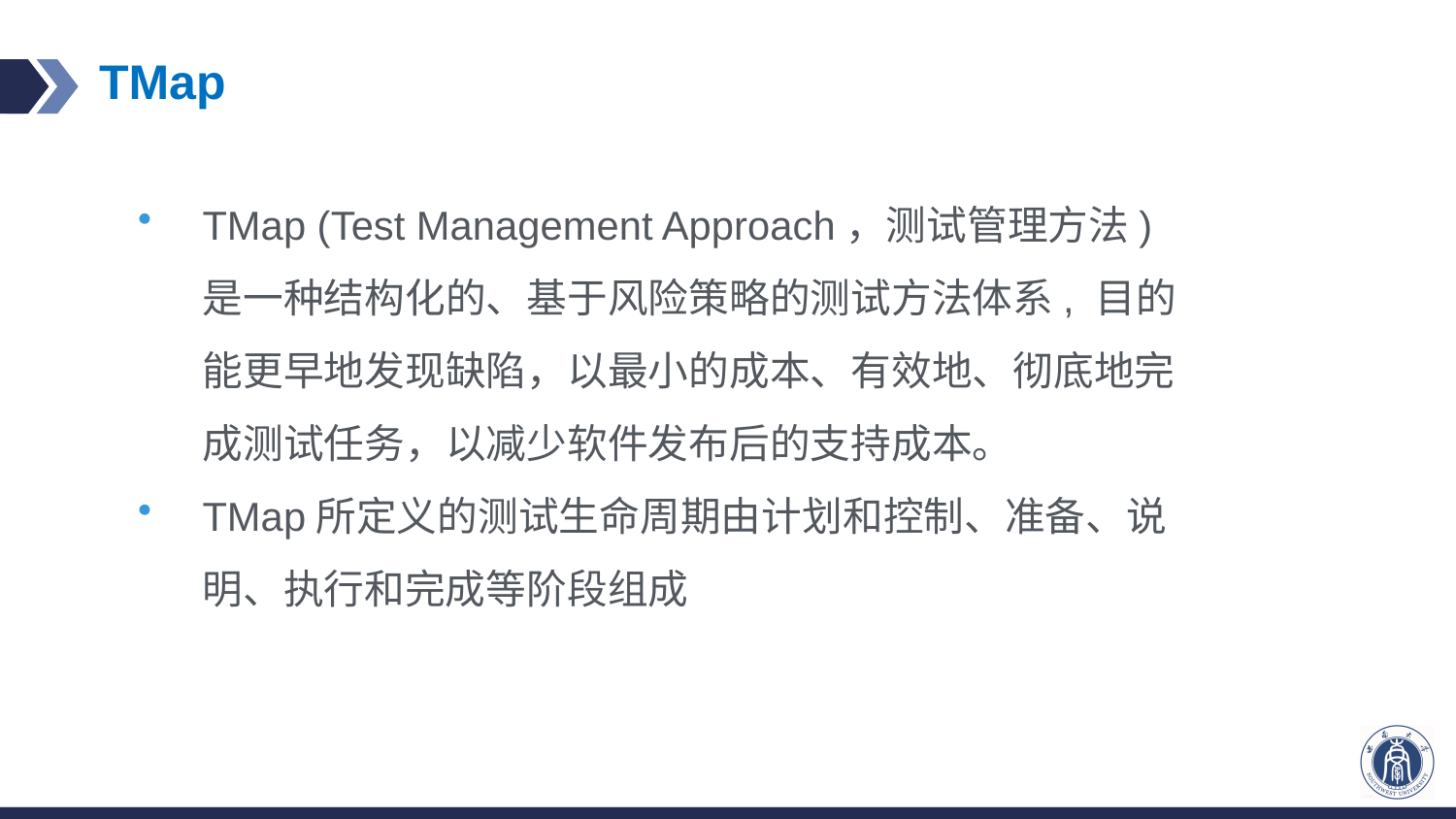

# TMap
TMap (Test Management Approach，测试管理方法)是一种结构化的、基于风险策略的测试方法体系, 目的能更早地发现缺陷，以最小的成本、有效地、彻底地完成测试任务，以减少软件发布后的支持成本。
TMap所定义的测试生命周期由计划和控制、准备、说明、执行和完成等阶段组成